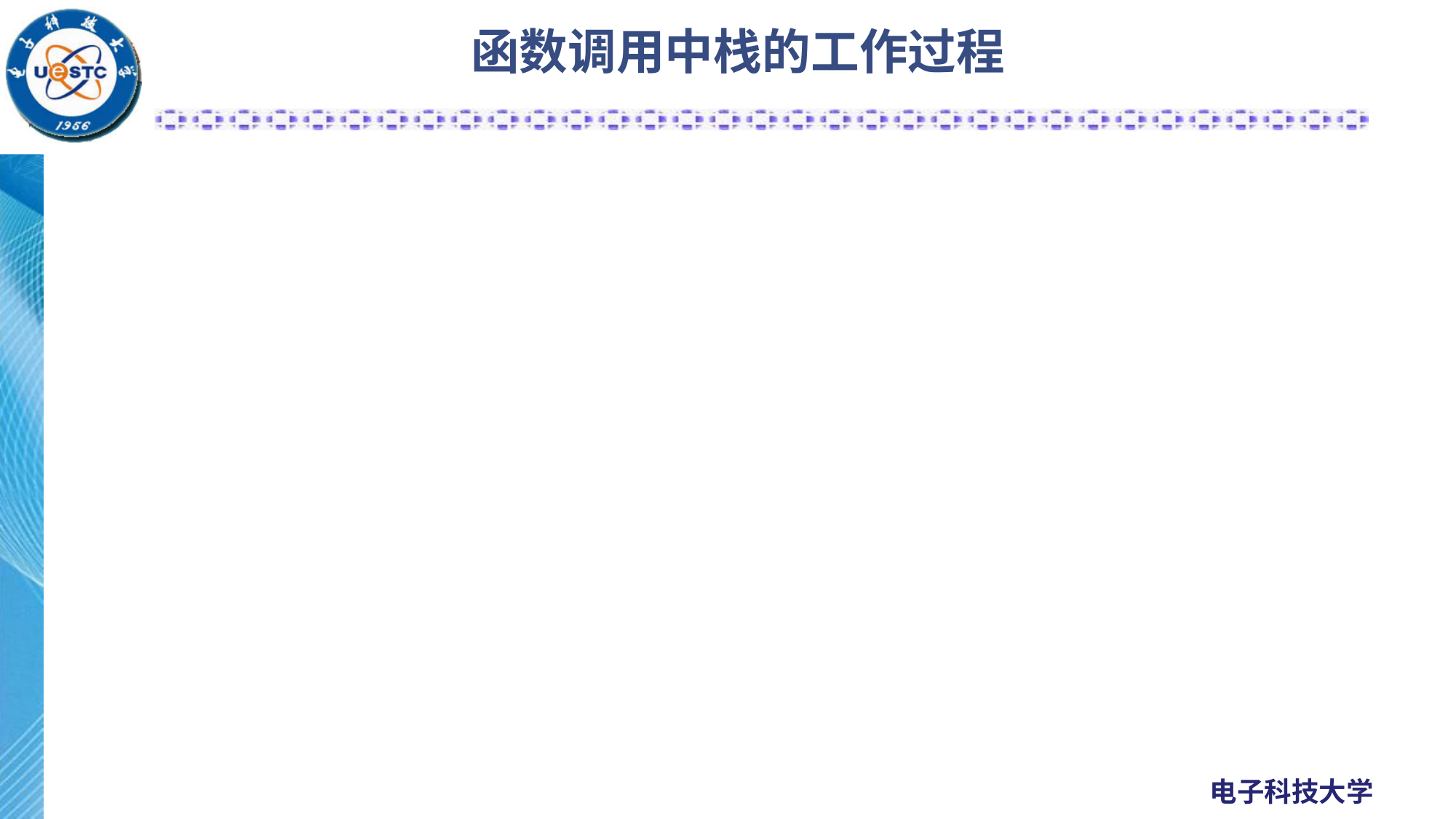

# 函数调用中栈的工作过程
调用函数前
压入栈
上级函数传给A函数的参数
返回地址(EIP)
当前的EBP
函数的局部变量
调用函数后
恢复EBP
恢复EIP
局部变量不作处理